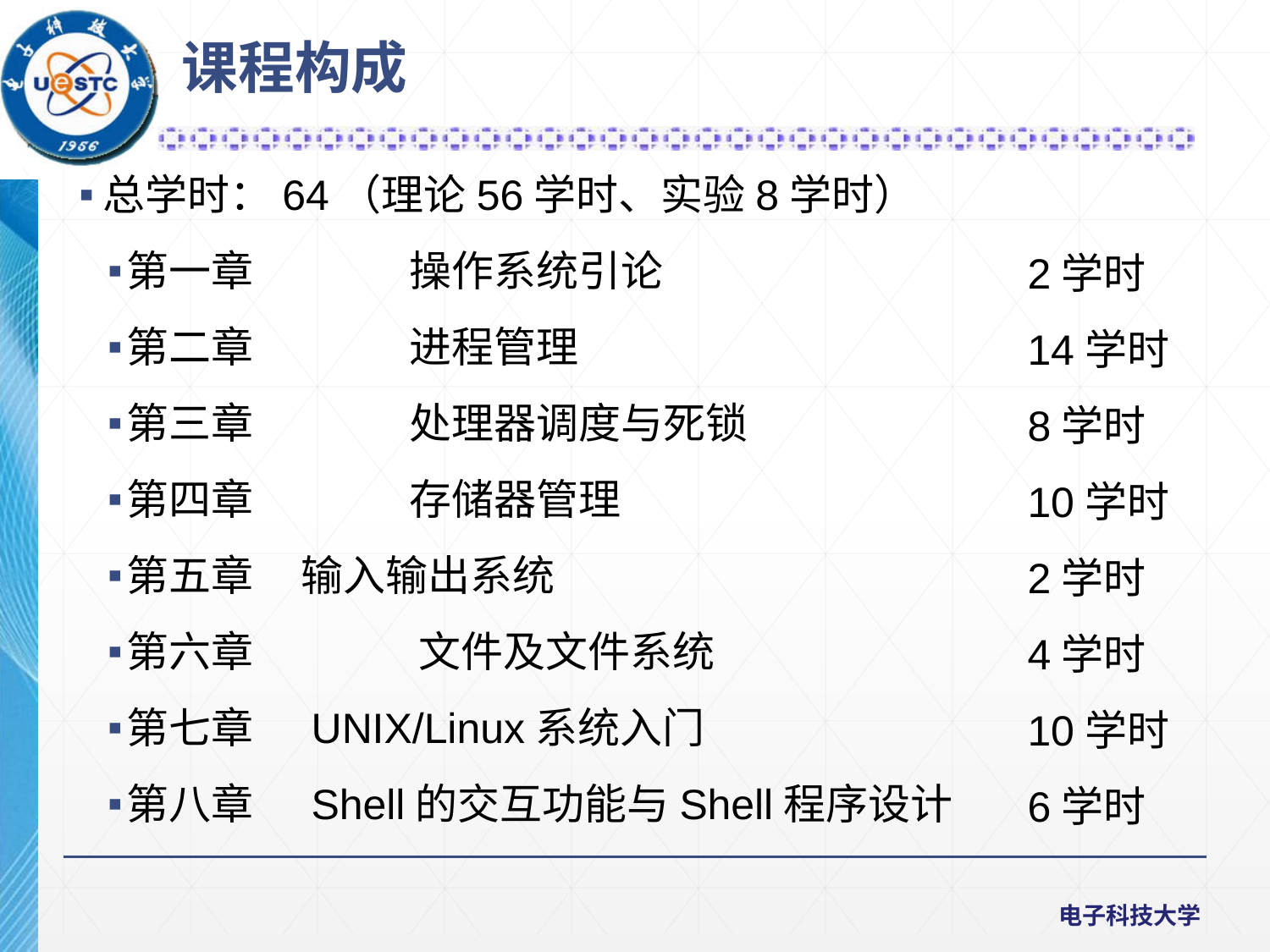

课程构成
总学时：64（理论56学时、实验8学时）
第一章	   操作系统引论
第二章	   进程管理
第三章	   处理器调度与死锁
第四章	   存储器管理
第五章     输入输出系统
第六章	    文件及文件系统
第七章     UNIX/Linux系统入门
第八章     Shell的交互功能与Shell程序设计
2学时
14学时
8学时
10学时
2学时
4学时
10学时
6学时